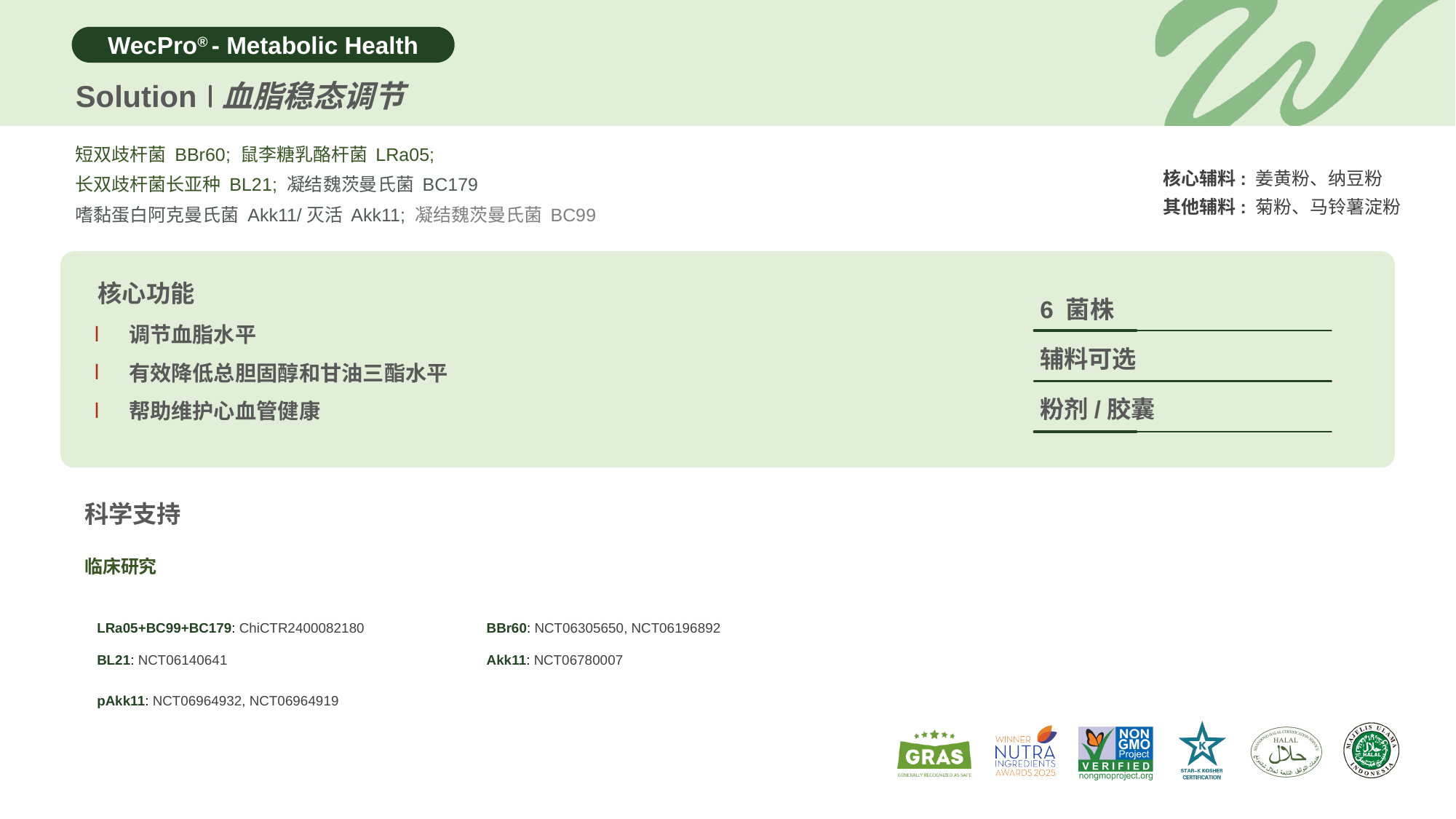

Solution
血脂稳态调节
短双歧杆菌 BBr60; 鼠李糖乳酪杆菌 LRa05;
长双歧杆菌长亚种 BL21; 凝结魏茨曼氏菌 BC179
嗜黏蛋白阿克曼氏菌 Akk11/灭活 Akk11; 凝结魏茨曼氏菌 BC99
核心辅料: 姜黄粉、纳豆粉
其他辅料: 菊粉、马铃薯淀粉

核心功能
6 菌株
调节血脂水平
有效降低总胆固醇和甘油三酯水平
帮助维护心血管健康
辅料可选
粉剂/胶囊
科学支持
临床研究
| LRa05+BC99+BC179: ChiCTR2400082180 | BBr60: NCT06305650, NCT06196892 |
| --- | --- |
| BL21: NCT06140641 | Akk11: NCT06780007 |
| pAkk11: NCT06964932, NCT06964919 |  |